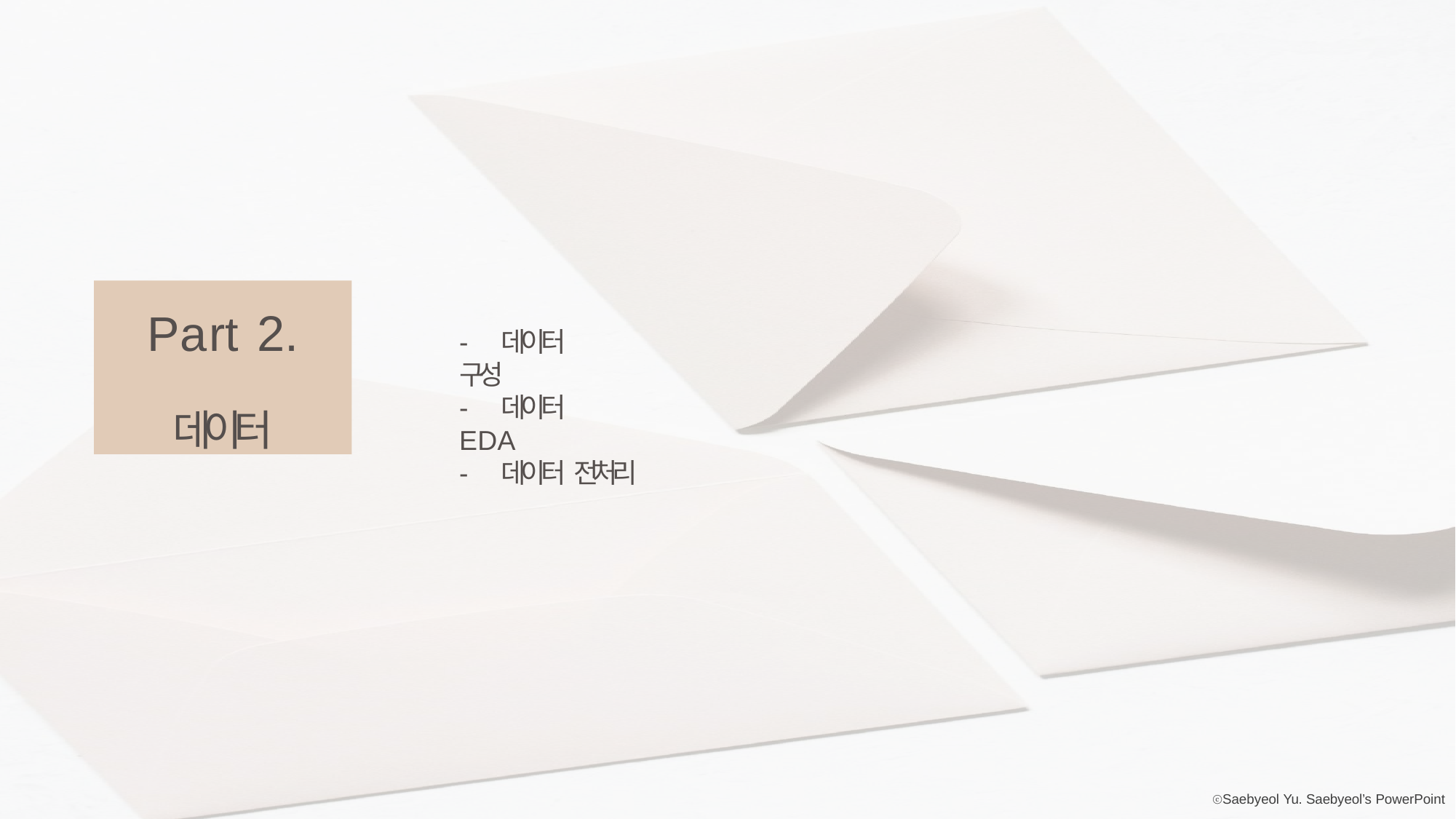

Part 2.

데이터
-	데이터 구성
-	데이터 EDA
-	데이터 전처리
ⓒSaebyeol Yu. Saebyeol’s PowerPoint